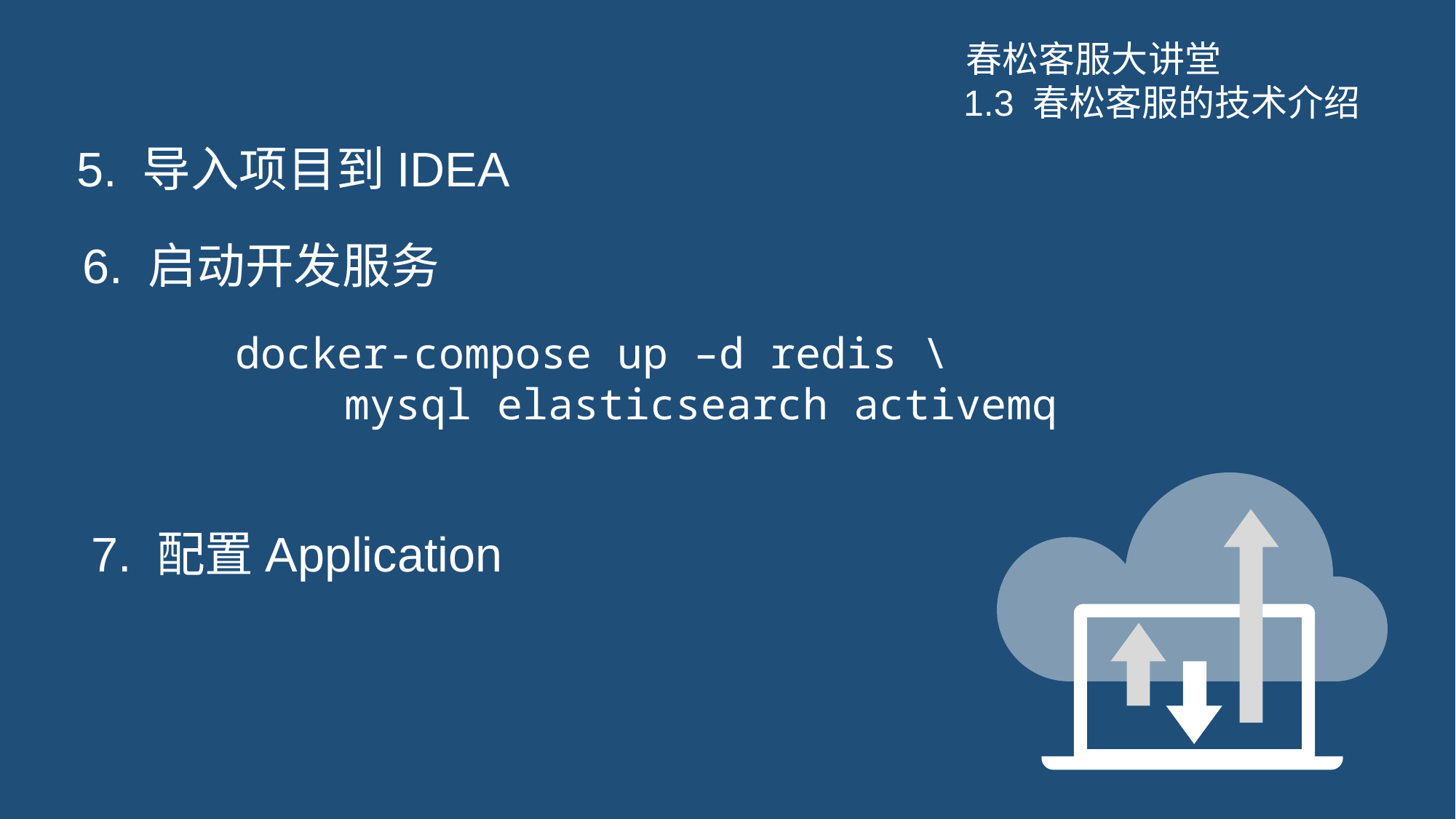

春松客服大讲堂
1.3 春松客服的技术介绍
5. 导入项目到IDEA
6. 启动开发服务
docker-compose up –d redis \
	mysql elasticsearch activemq

7. 配置Application